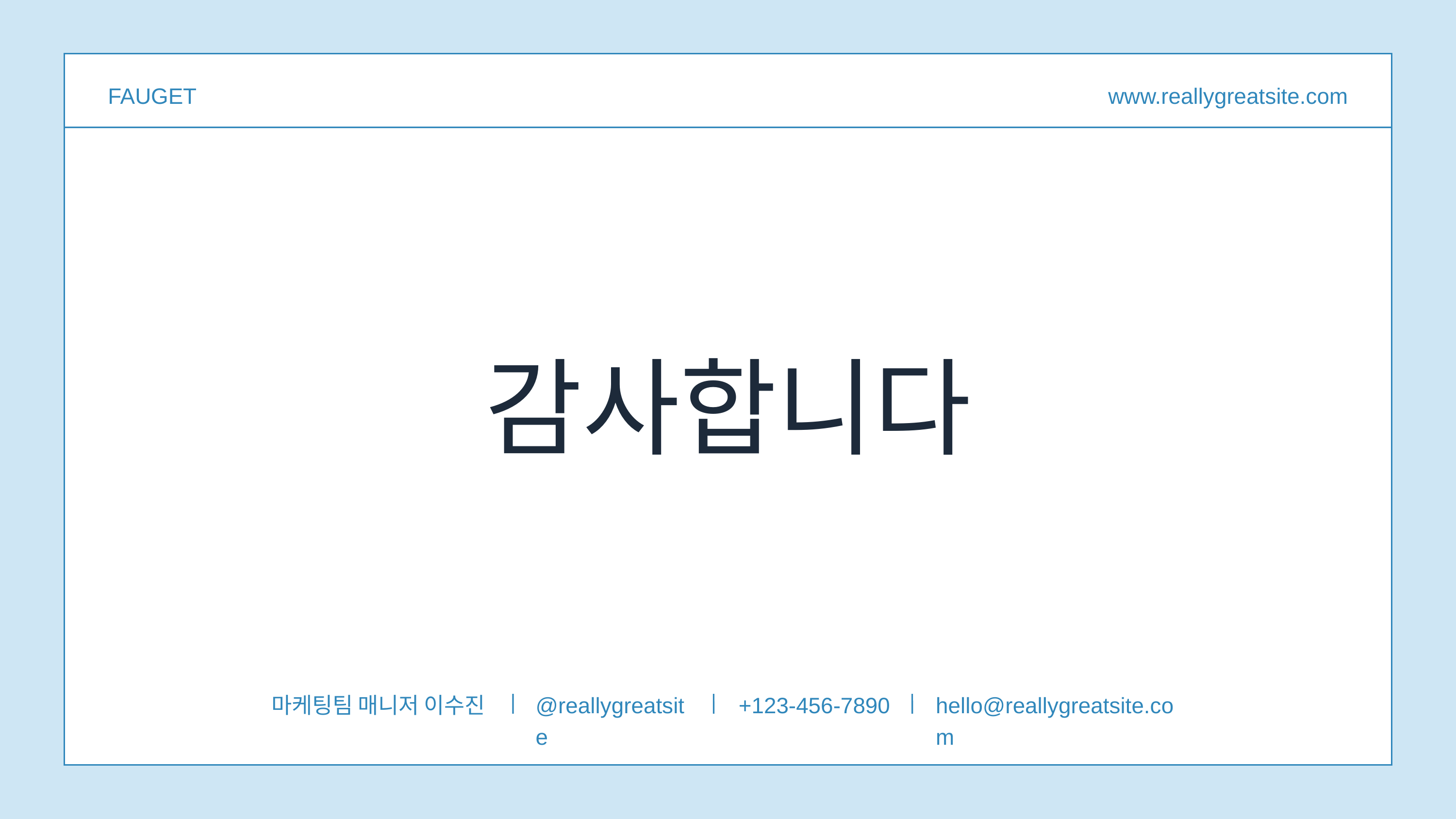

FAUGET
www.reallygreatsite.com

감사합니다
마케팅팀 매니저 이수진
@reallygreatsite
+123-456-7890
hello@reallygreatsite.com